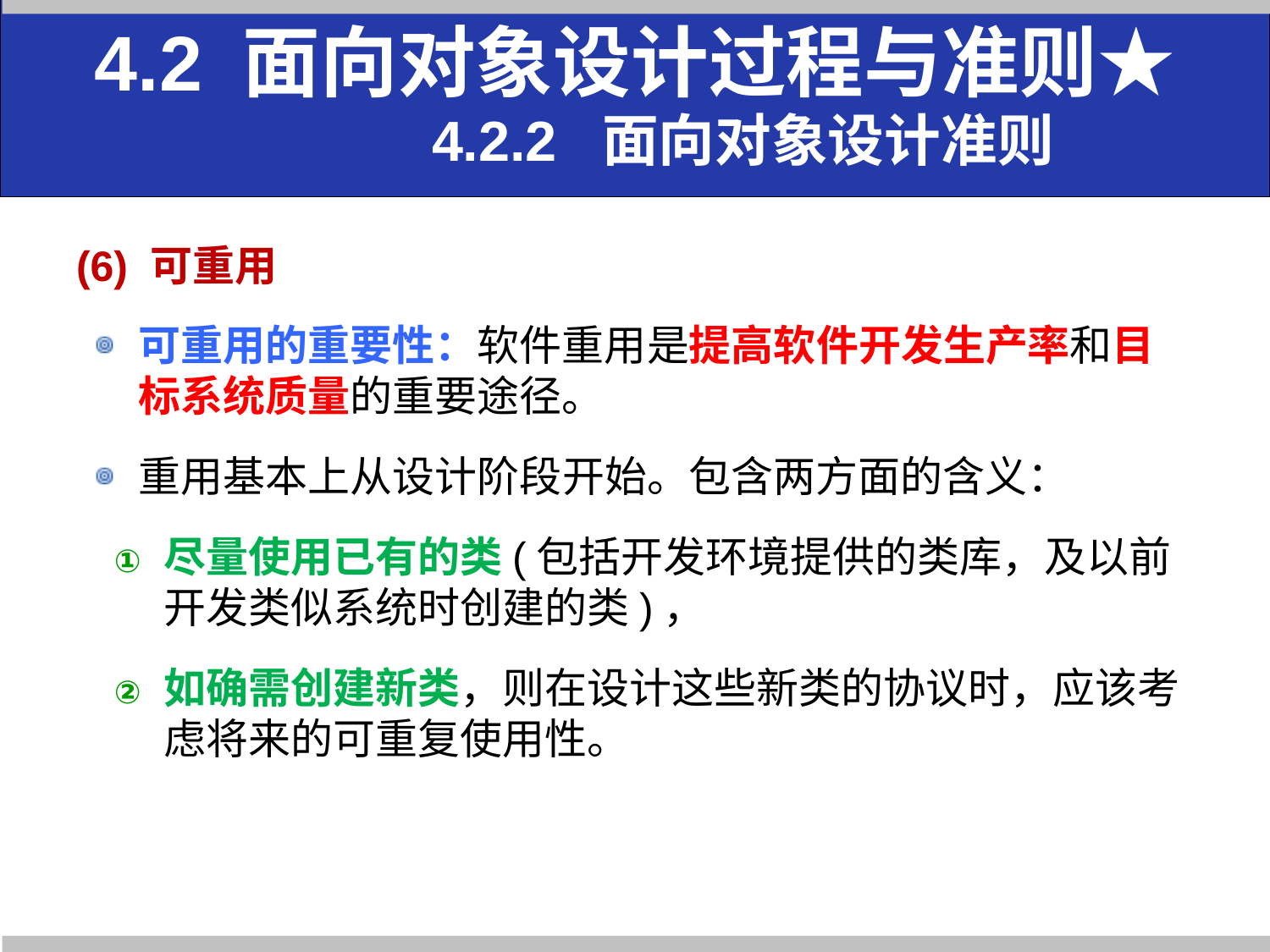

4.2 面向对象设计过程与准则★
          4.2.2  面向对象设计准则
(6) 可重用
可重用的重要性：软件重用是提高软件开发生产率和目标系统质量的重要途径。
重用基本上从设计阶段开始。包含两方面的含义：
尽量使用已有的类(包括开发环境提供的类库，及以前开发类似系统时创建的类)，
如确需创建新类，则在设计这些新类的协议时，应该考虑将来的可重复使用性。
536